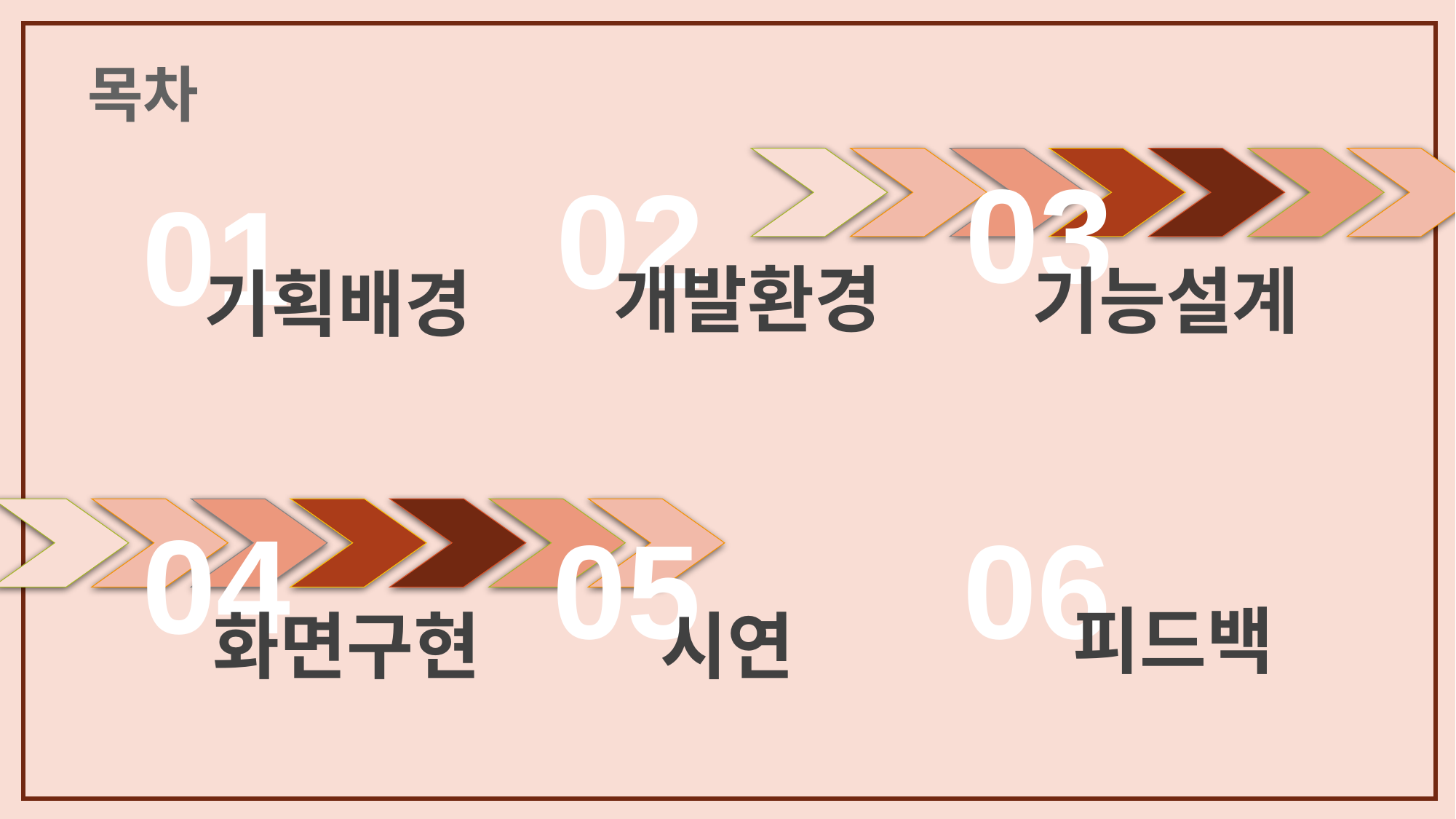

# 목차

03
02
01
개발환경
기능설계
기획배경

04
05
06
피드백
화면구현
시연